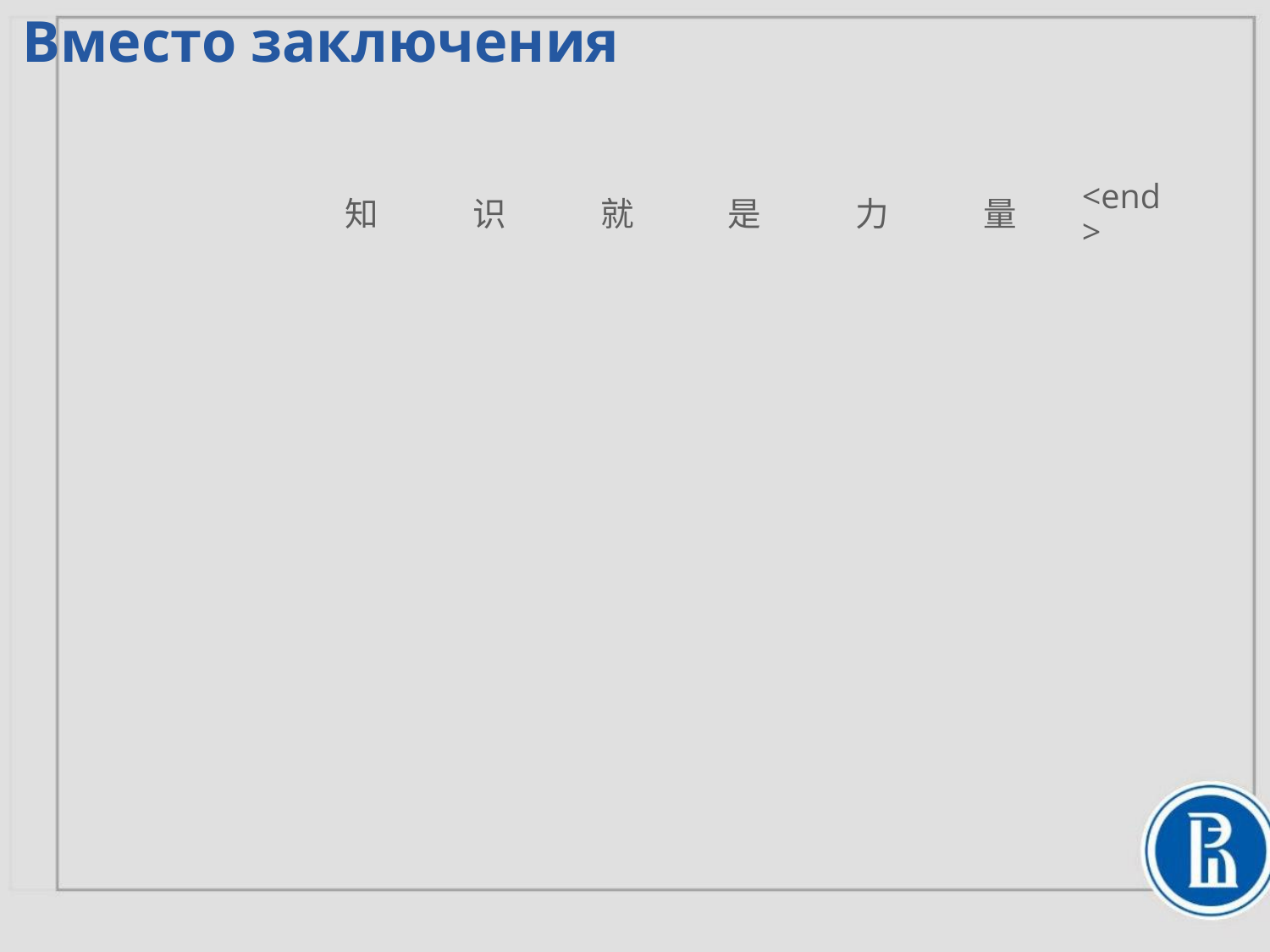

Вместо заключения
就
是
力
量
知
识
<end>